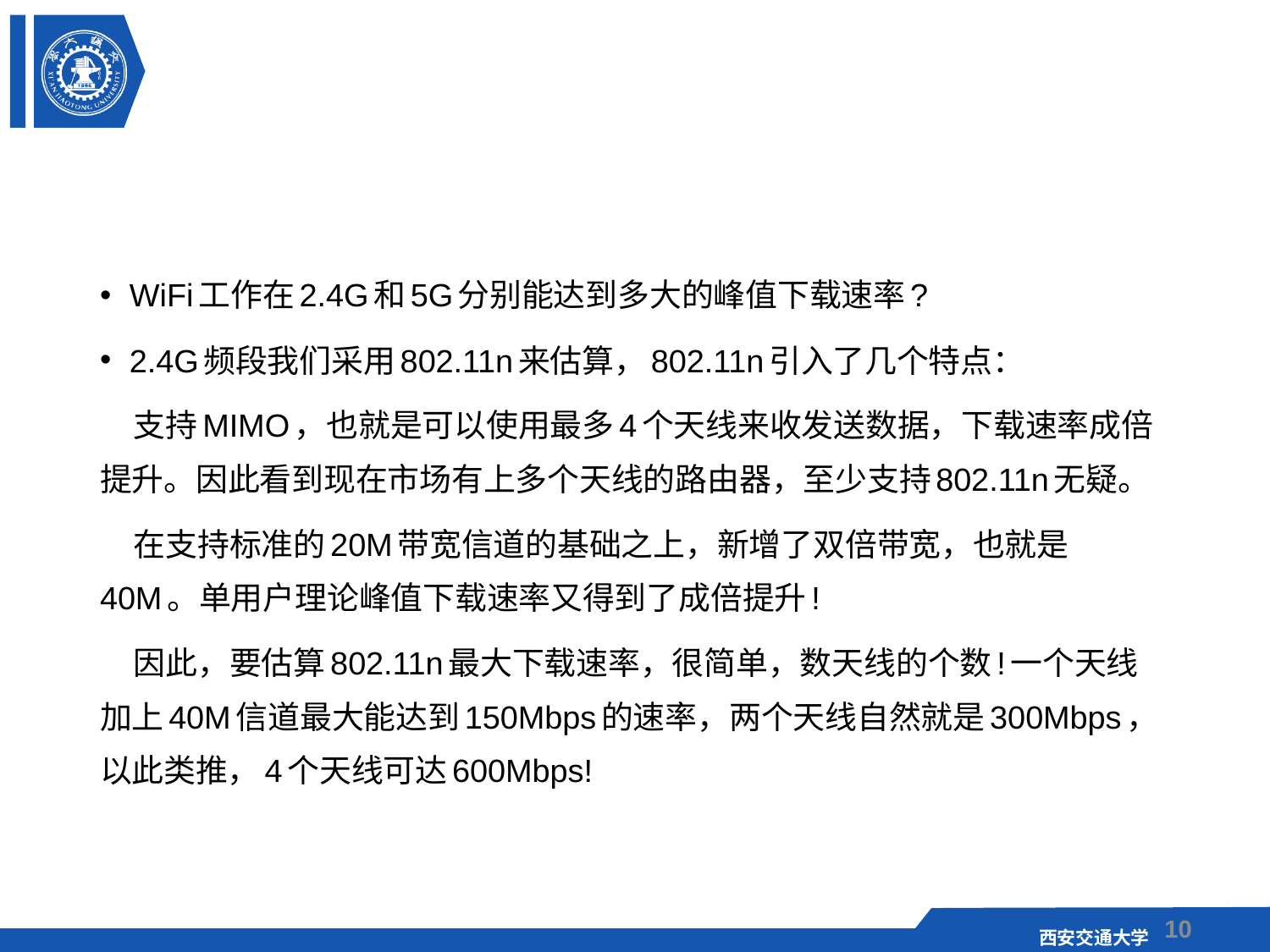

#
WiFi工作在2.4G和5G分别能达到多大的峰值下载速率?
2.4G频段我们采用802.11n来估算，802.11n引入了几个特点：
    支持MIMO，也就是可以使用最多4个天线来收发送数据，下载速率成倍提升。因此看到现在市场有上多个天线的路由器，至少支持802.11n无疑。
    在支持标准的20M带宽信道的基础之上，新增了双倍带宽，也就是40M。单用户理论峰值下载速率又得到了成倍提升!
    因此，要估算802.11n最大下载速率，很简单，数天线的个数!一个天线加上40M信道最大能达到150Mbps的速率，两个天线自然就是300Mbps，以此类推，4个天线可达600Mbps!

10